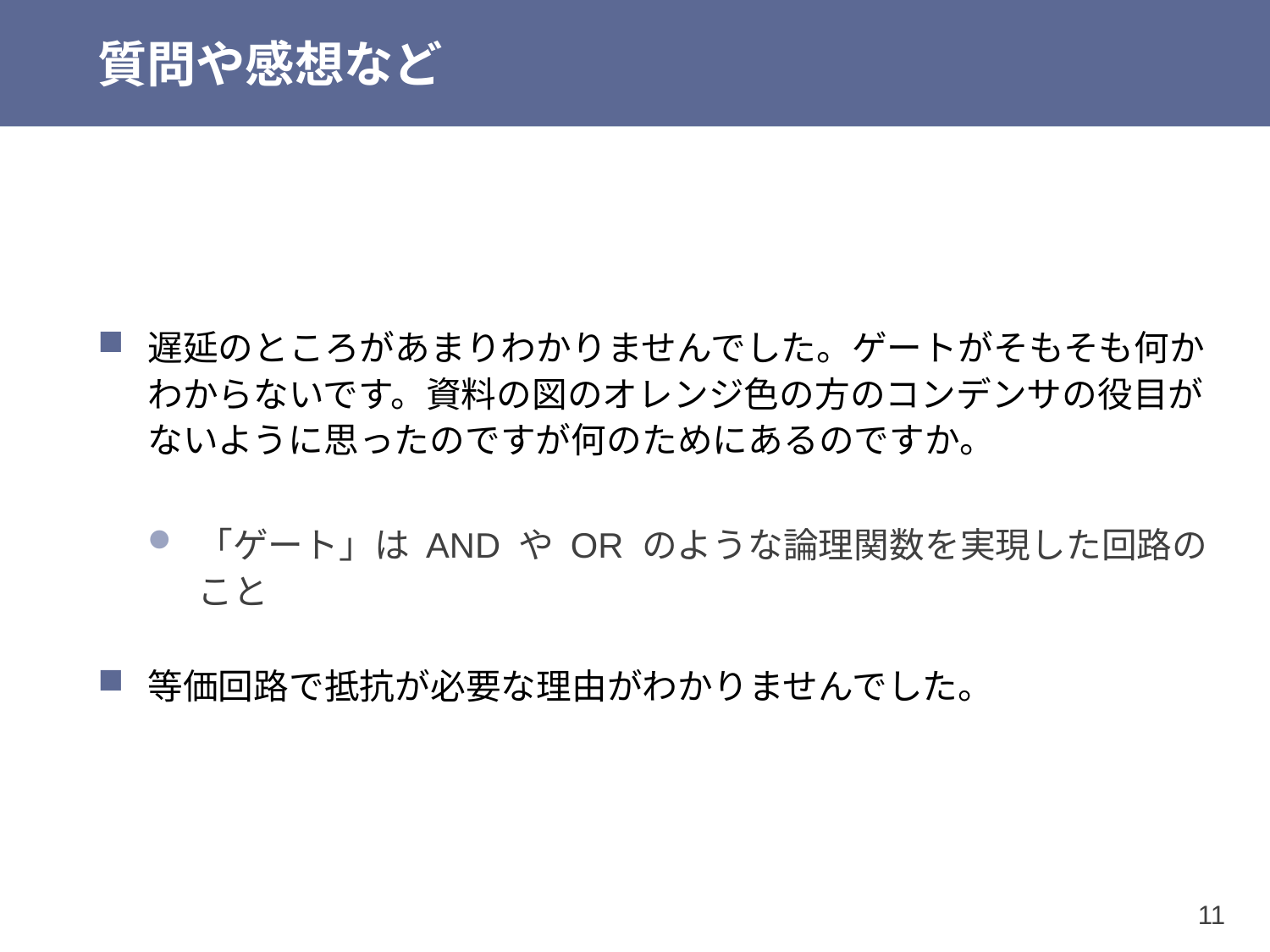

# 質問や感想など
遅延のところがあまりわかりませんでした。ゲートがそもそも何かわからないです。資料の図のオレンジ色の方のコンデンサの役目がないように思ったのですが何のためにあるのですか。
「ゲート」は AND や OR のような論理関数を実現した回路のこと
等価回路で抵抗が必要な理由がわかりませんでした。